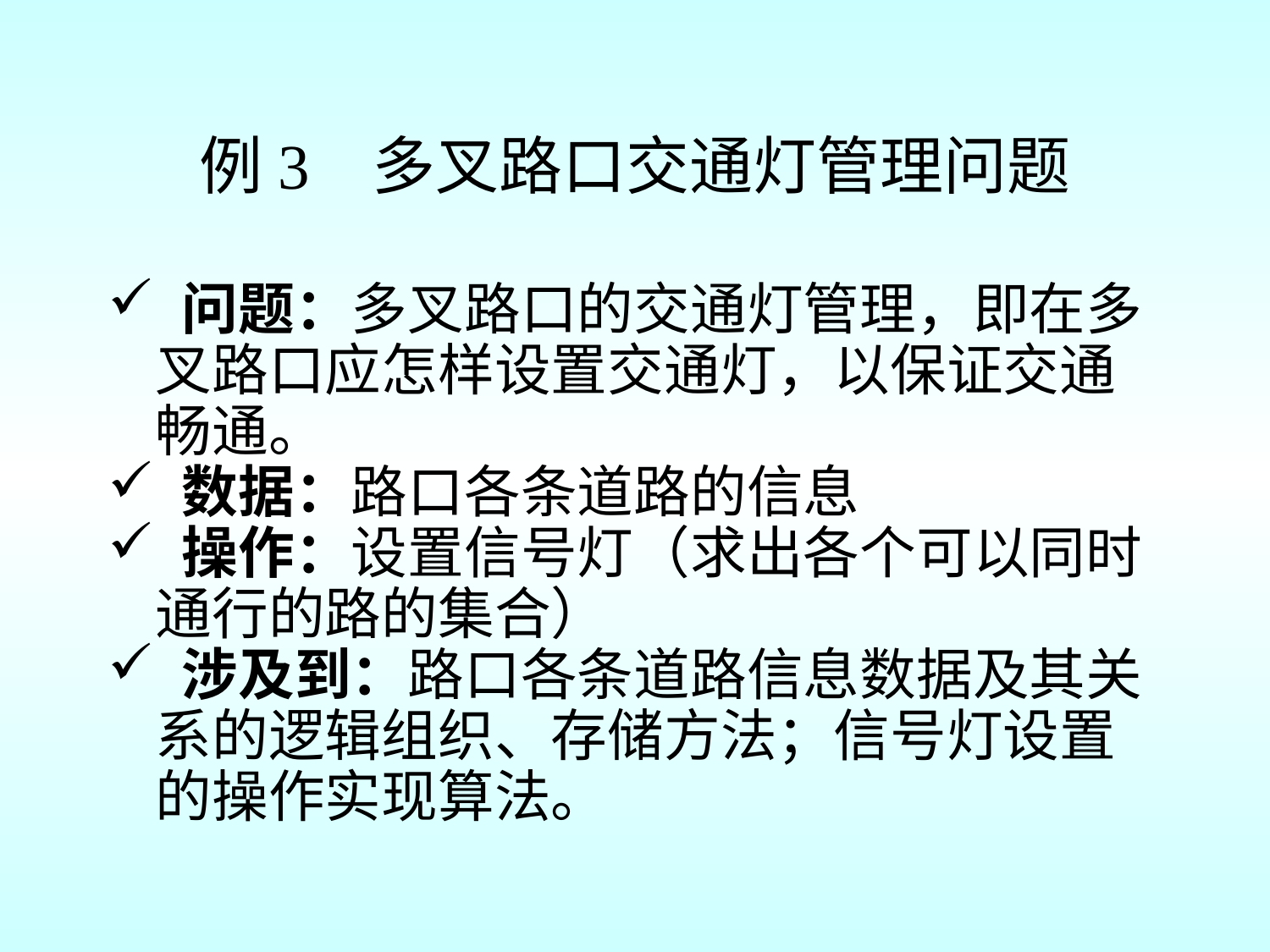

# 例3   多叉路口交通灯管理问题
 问题：多叉路口的交通灯管理，即在多叉路口应怎样设置交通灯，以保证交通畅通。
 数据：路口各条道路的信息
 操作：设置信号灯（求出各个可以同时通行的路的集合）
 涉及到：路口各条道路信息数据及其关系的逻辑组织、存储方法；信号灯设置的操作实现算法。